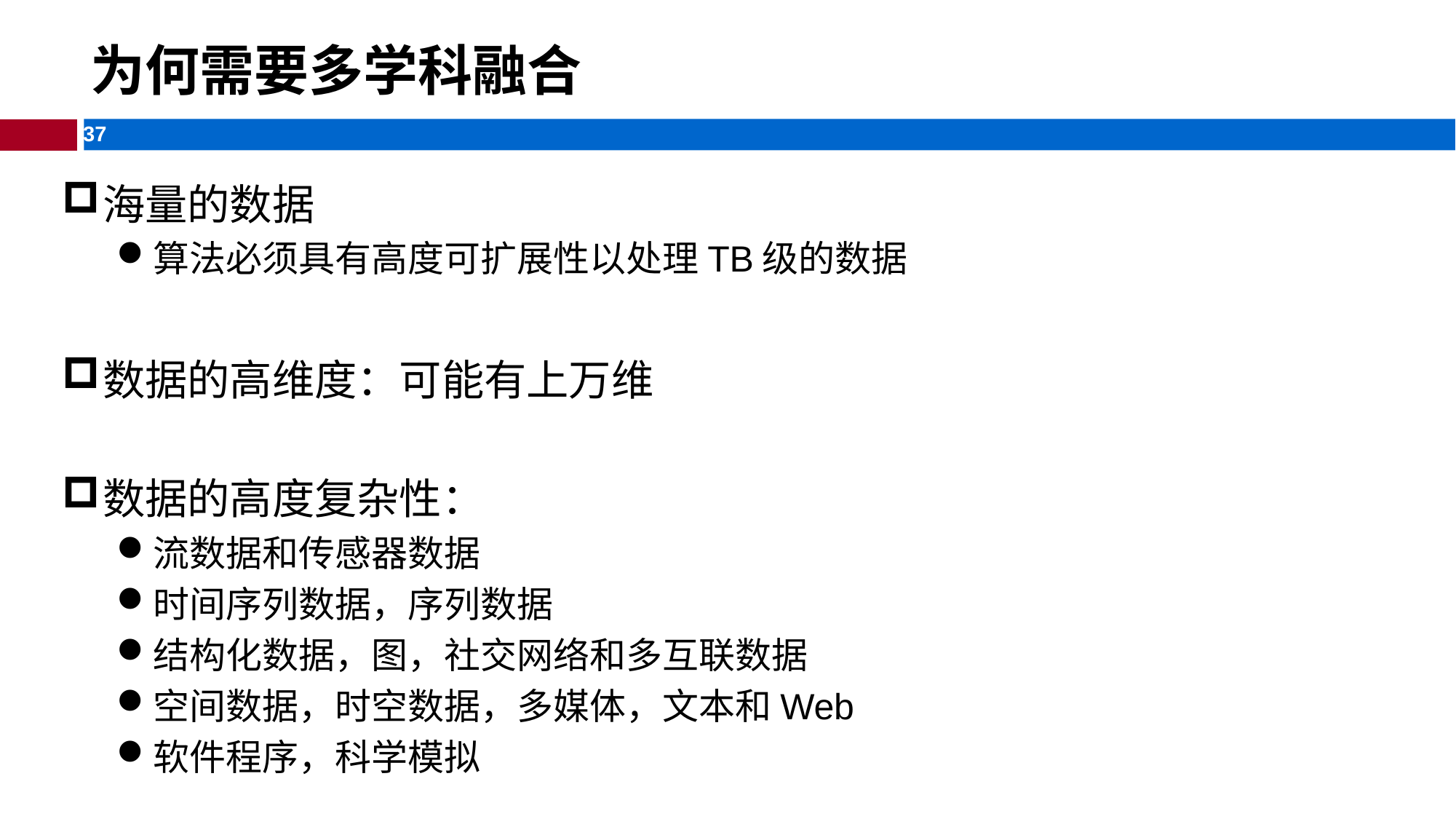

# 为何需要多学科融合
海量的数据
算法必须具有高度可扩展性以处理TB级的数据

数据的高维度：可能有上万维

数据的高度复杂性：
流数据和传感器数据
时间序列数据，序列数据
结构化数据，图，社交网络和多互联数据
空间数据，时空数据，多媒体，文本和Web
软件程序，科学模拟